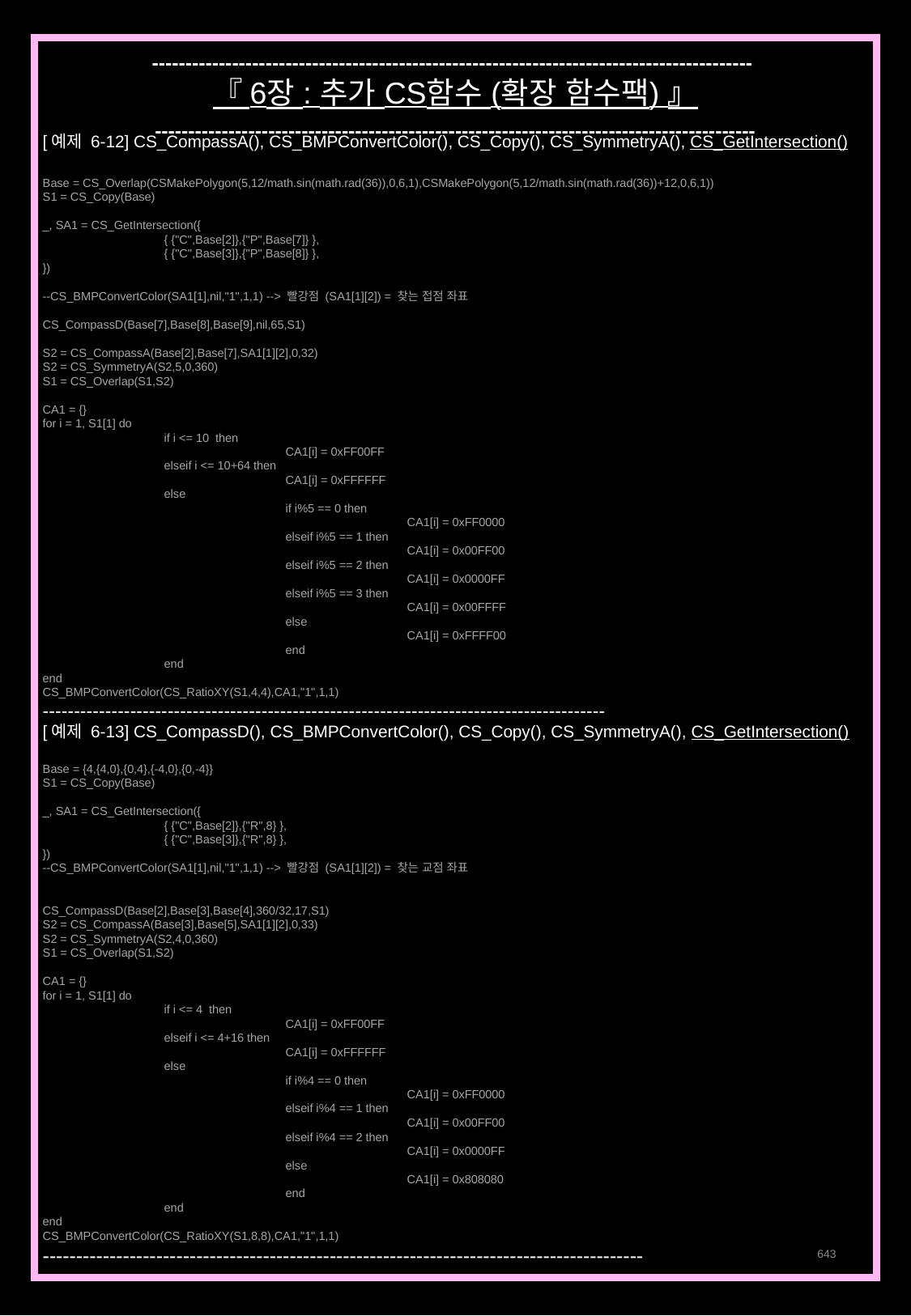

------------------------------------------------------------------------------------------
『 6장 : 추가 CS함수 (확장 함수팩) 』
------------------------------------------------------------------------------------------
[예제 6-12] CS_CompassA(), CS_BMPConvertColor(), CS_Copy(), CS_SymmetryA(), CS_GetIntersection()

Base = CS_Overlap(CSMakePolygon(5,12/math.sin(math.rad(36)),0,6,1),CSMakePolygon(5,12/math.sin(math.rad(36))+12,0,6,1))
S1 = CS_Copy(Base)

_, SA1 = CS_GetIntersection({
	{ {"C",Base[2]},{"P",Base[7]} },
	{ {"C",Base[3]},{"P",Base[8]} },
})

--CS_BMPConvertColor(SA1[1],nil,"1",1,1) --> 빨강점 (SA1[1][2]) = 찾는 접점 좌표

CS_CompassD(Base[7],Base[8],Base[9],nil,65,S1)

S2 = CS_CompassA(Base[2],Base[7],SA1[1][2],0,32)
S2 = CS_SymmetryA(S2,5,0,360)
S1 = CS_Overlap(S1,S2)

CA1 = {}
for i = 1, S1[1] do
	if i <= 10  then
		CA1[i] = 0xFF00FF
	elseif i <= 10+64 then
		CA1[i] = 0xFFFFFF
	else
		if i%5 == 0 then
			CA1[i] = 0xFF0000
		elseif i%5 == 1 then
			CA1[i] = 0x00FF00
		elseif i%5 == 2 then
			CA1[i] = 0x0000FF
		elseif i%5 == 3 then
			CA1[i] = 0x00FFFF
		else
			CA1[i] = 0xFFFF00
		end
	end
end
CS_BMPConvertColor(CS_RatioXY(S1,4,4),CA1,"1",1,1)
------------------------------------------------------------------------------------------
[예제 6-13] CS_CompassD(), CS_BMPConvertColor(), CS_Copy(), CS_SymmetryA(), CS_GetIntersection()

Base = {4,{4,0},{0,4},{-4,0},{0,-4}}
S1 = CS_Copy(Base)

_, SA1 = CS_GetIntersection({
	{ {"C",Base[2]},{"R",8} },
	{ {"C",Base[3]},{"R",8} },
})
--CS_BMPConvertColor(SA1[1],nil,"1",1,1) --> 빨강점 (SA1[1][2]) = 찾는 교점 좌표

CS_CompassD(Base[2],Base[3],Base[4],360/32,17,S1)
S2 = CS_CompassA(Base[3],Base[5],SA1[1][2],0,33)
S2 = CS_SymmetryA(S2,4,0,360)
S1 = CS_Overlap(S1,S2)

CA1 = {}
for i = 1, S1[1] do
	if i <= 4  then
		CA1[i] = 0xFF00FF
	elseif i <= 4+16 then
		CA1[i] = 0xFFFFFF
	else
		if i%4 == 0 then
			CA1[i] = 0xFF0000
		elseif i%4 == 1 then
			CA1[i] = 0x00FF00
		elseif i%4 == 2 then
			CA1[i] = 0x0000FF
		else
			CA1[i] = 0x808080
		end
	end
end
CS_BMPConvertColor(CS_RatioXY(S1,8,8),CA1,"1",1,1)
------------------------------------------------------------------------------------------
643